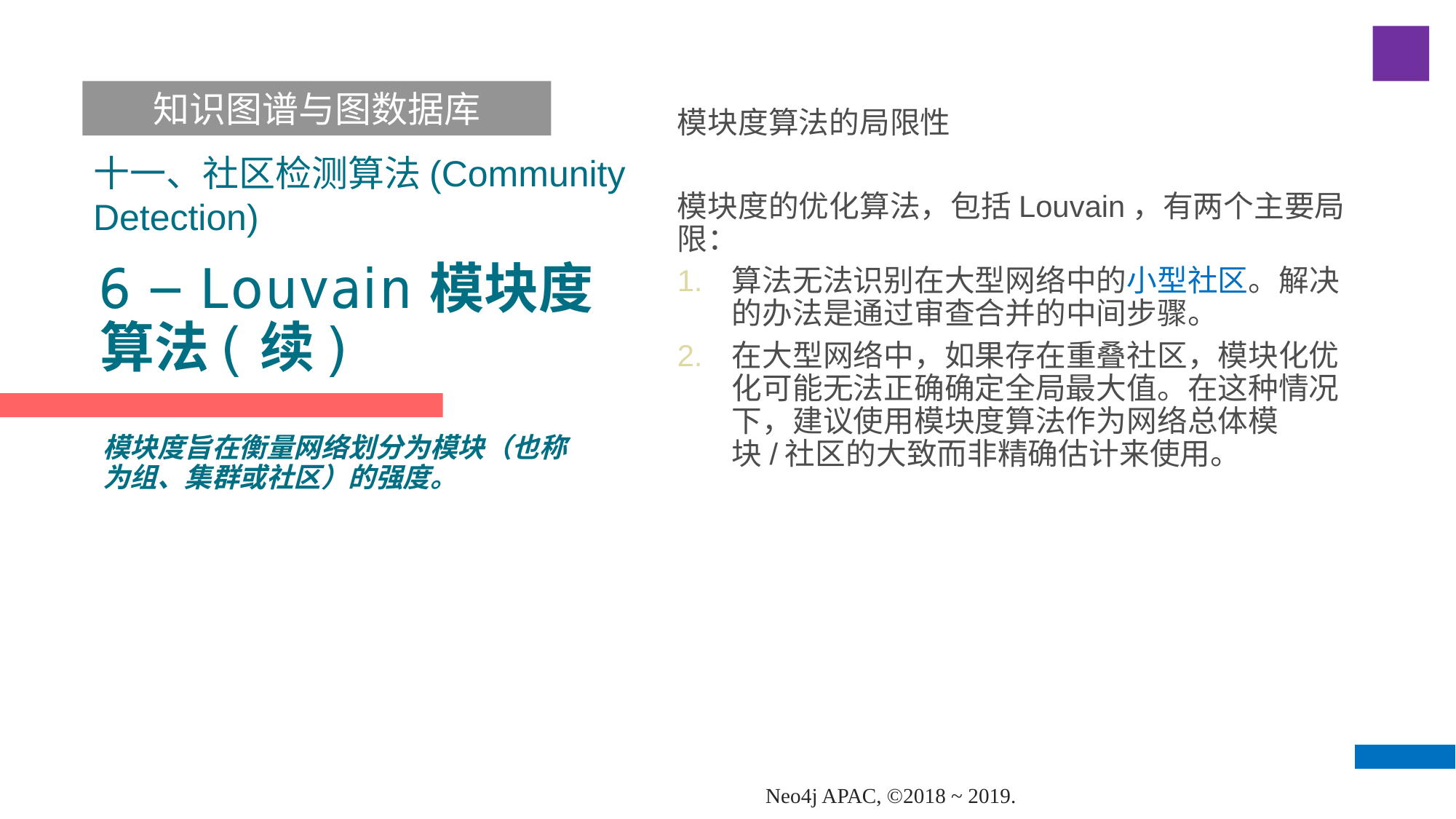

知识图谱与图数据库
模块度算法的局限性

模块度的优化算法，包括Louvain，有两个主要局限：
算法无法识别在大型网络中的小型社区。解决的办法是通过审查合并的中间步骤。
在大型网络中，如果存在重叠社区，模块化优化可能无法正确确定全局最大值。在这种情况下，建议使用模块度算法作为网络总体模块/社区的大致而非精确估计来使用。
十一、社区检测算法(Community Detection)
# 6 – Louvain模块度算法(续)
模块度旨在衡量网络划分为模块（也称为组、集群或社区）的强度。